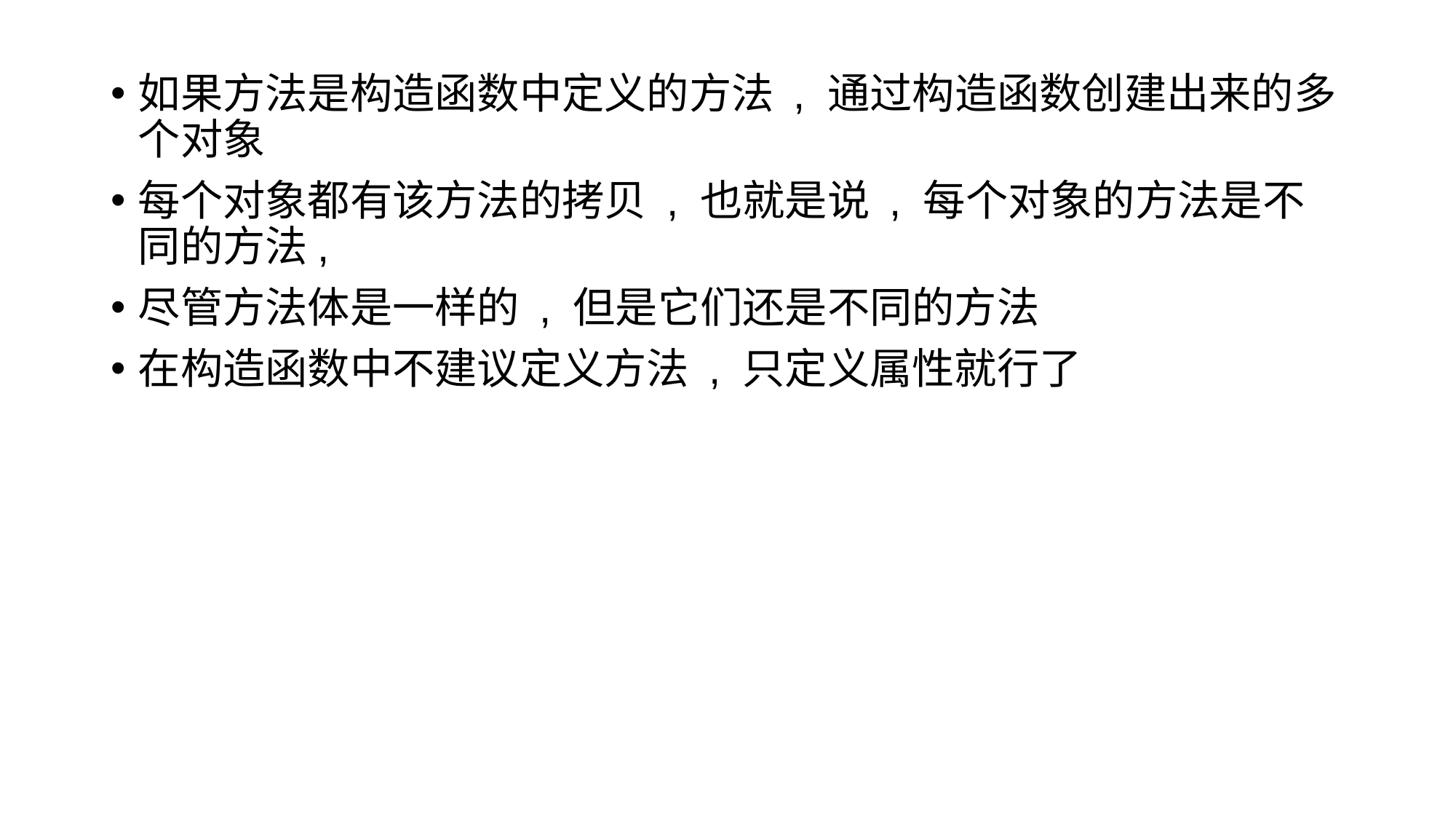

如果方法是构造函数中定义的方法 , 通过构造函数创建出来的多个对象
每个对象都有该方法的拷贝 , 也就是说 , 每个对象的方法是不同的方法,
尽管方法体是一样的 , 但是它们还是不同的方法
在构造函数中不建议定义方法 , 只定义属性就行了